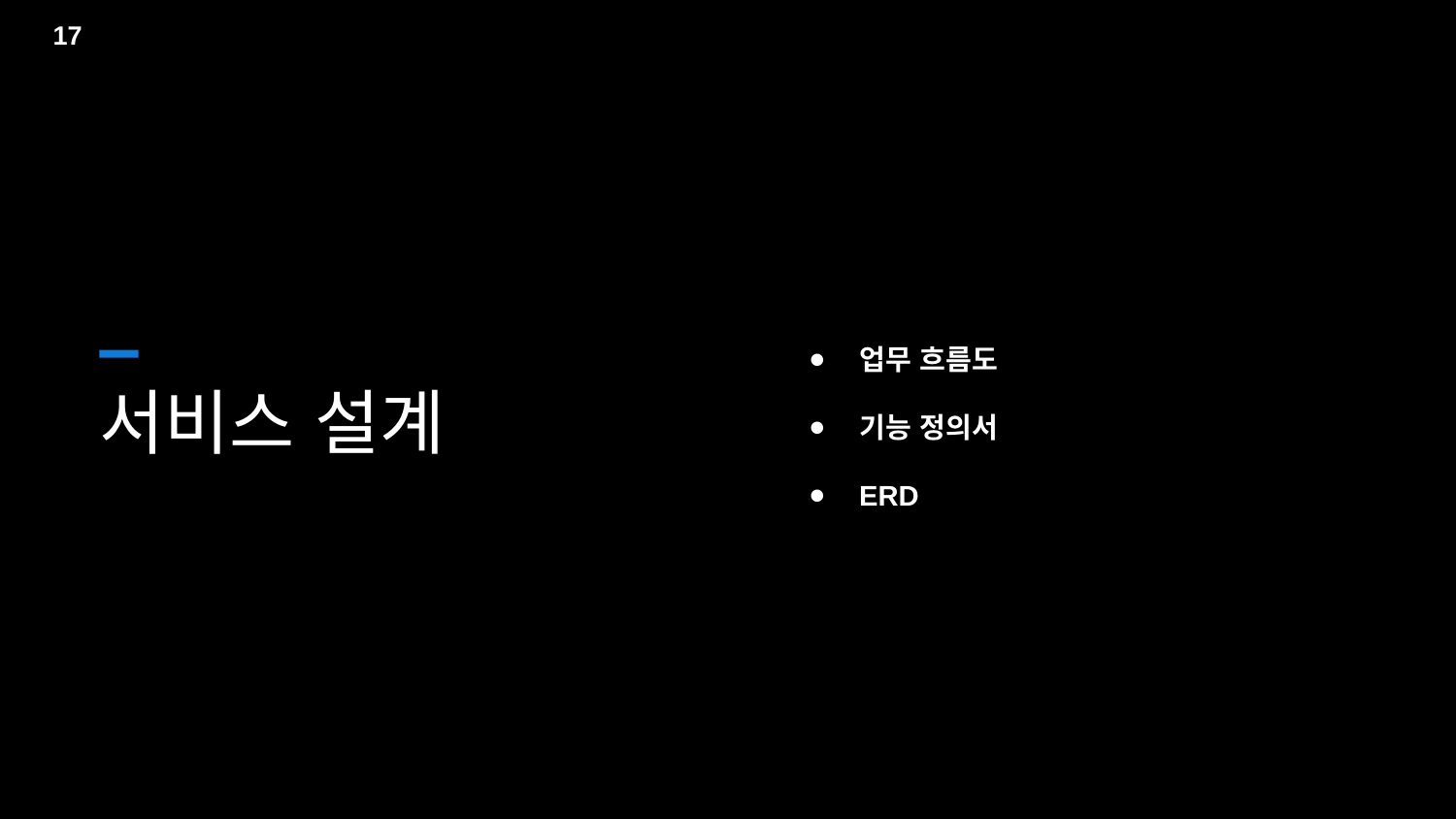

17
업무 흐름도
기능 정의서
ERD

서비스 설계